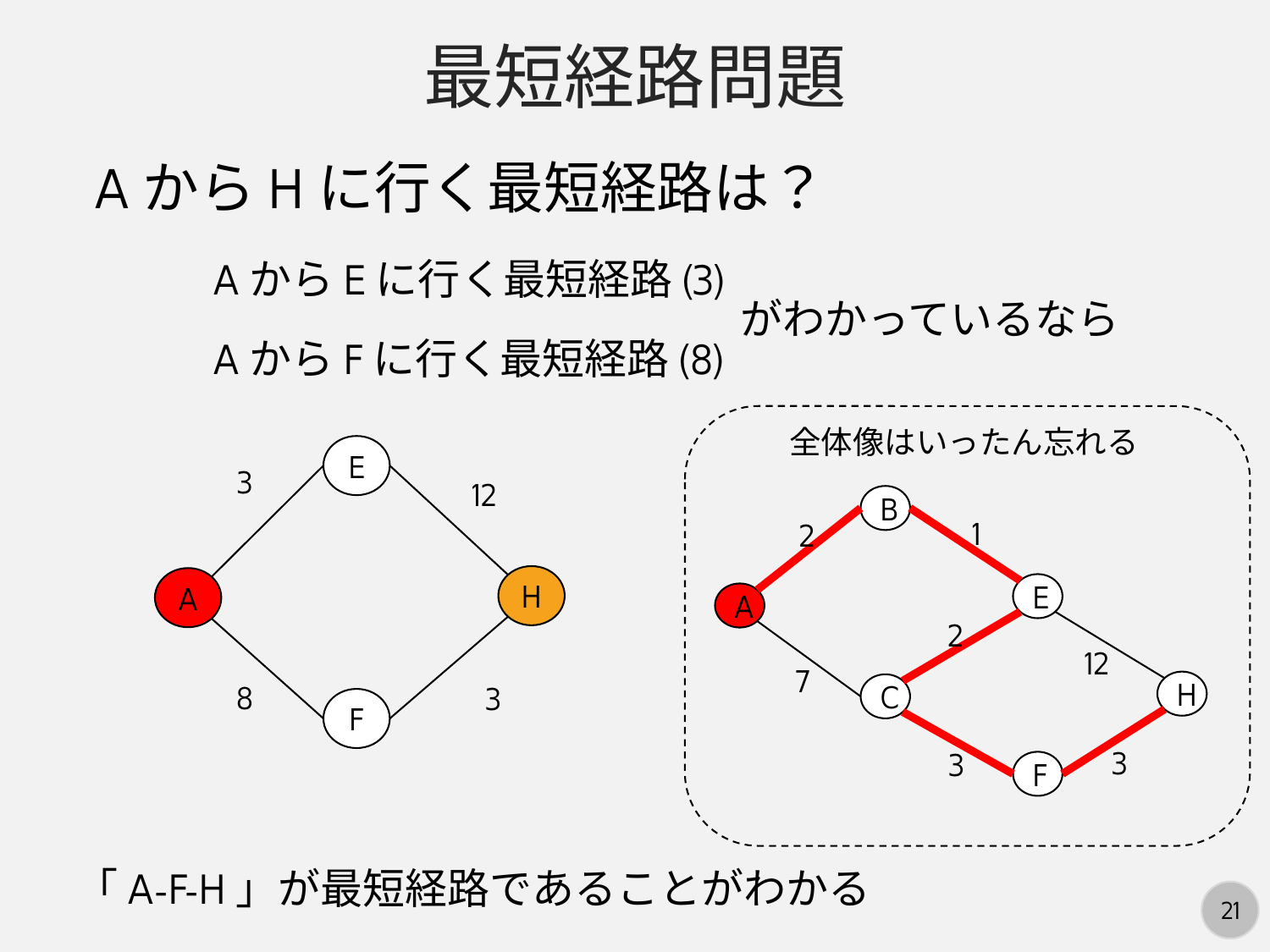

最短経路問題
AからHに行く最短経路は？
AからEに行く最短経路(3)
がわかっているなら
AからFに行く最短経路(8)

全体像はいったん忘れる
E
3
12
H
A
8
3
F
B
1
2
E
A
2
12
7
H
C
3
3
F
「A-F-H」が最短経路であることがわかる